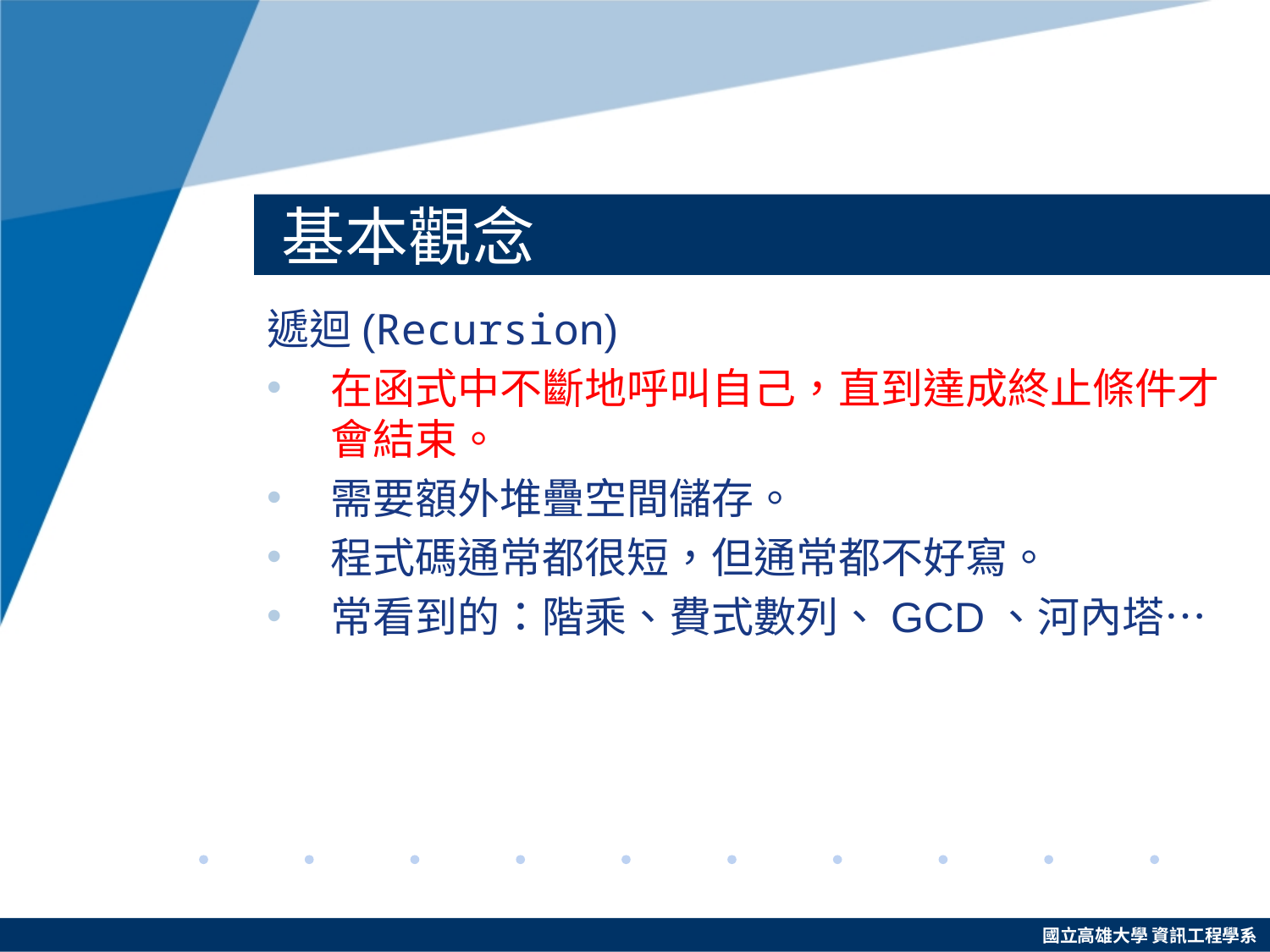

# 基本觀念
遞迴(Recursion)
在函式中不斷地呼叫自己，直到達成終止條件才會結束。
需要額外堆疊空間儲存。
程式碼通常都很短，但通常都不好寫。
常看到的：階乘、費式數列、GCD、河內塔…